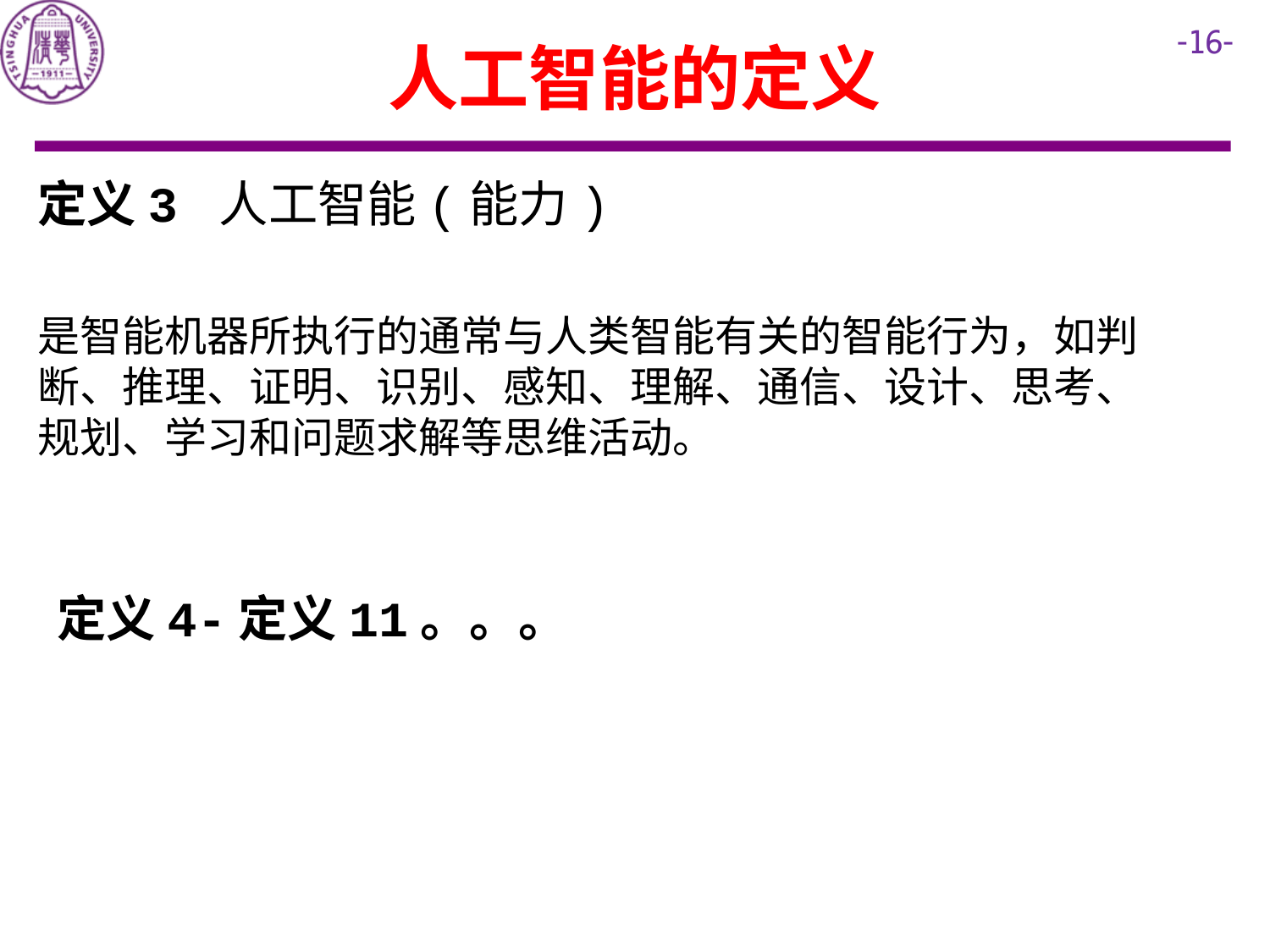

# 人工智能的定义
定义3 人工智能(能力)

是智能机器所执行的通常与人类智能有关的智能行为，如判断、推理、证明、识别、感知、理解、通信、设计、思考、规划、学习和问题求解等思维活动。
定义4-定义11。。。
16